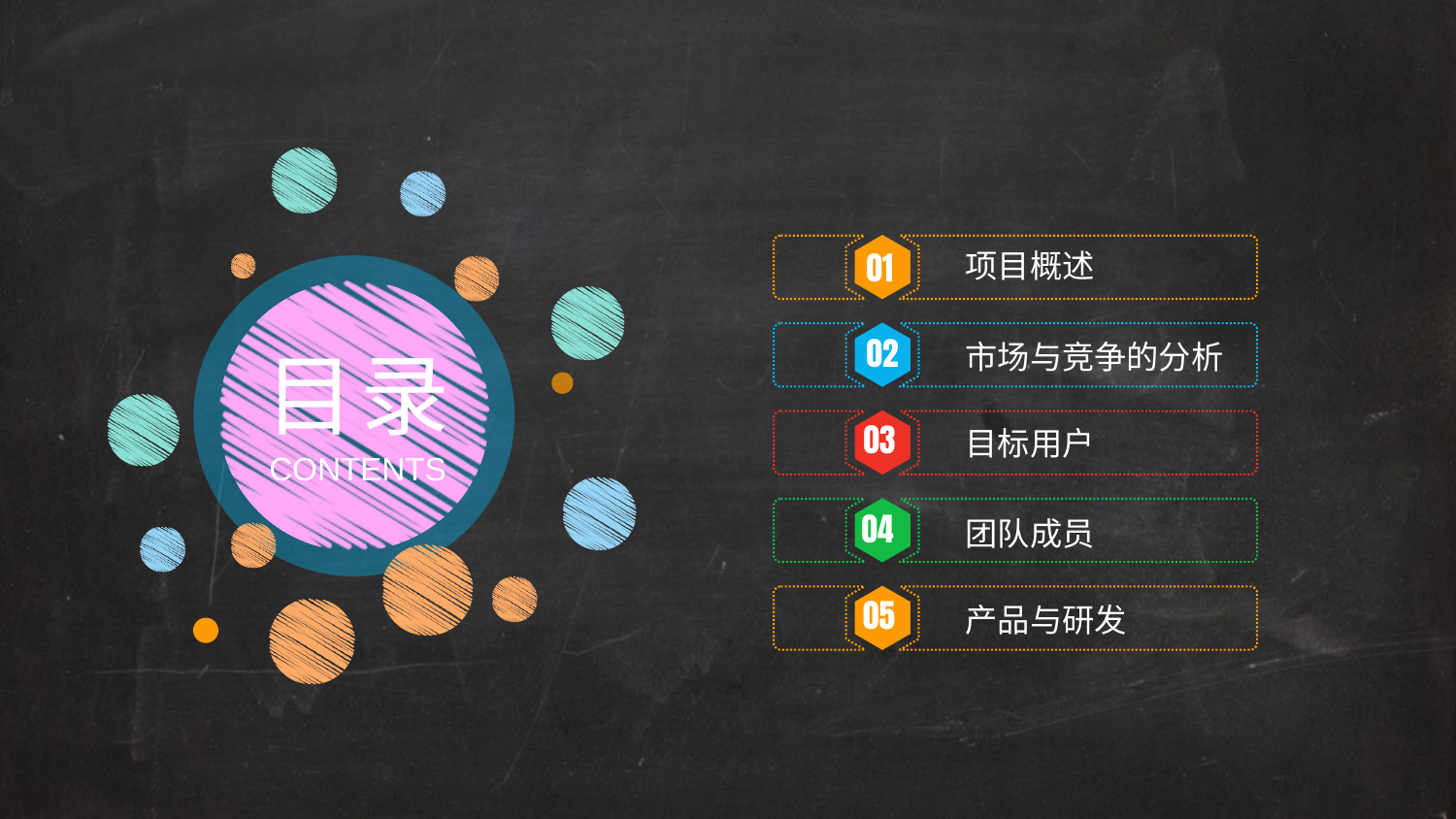

项目概述
01

市场与竞争的分析
02
目录

目标用户
03
CONTENTS

04
团队成员

05
产品与研发